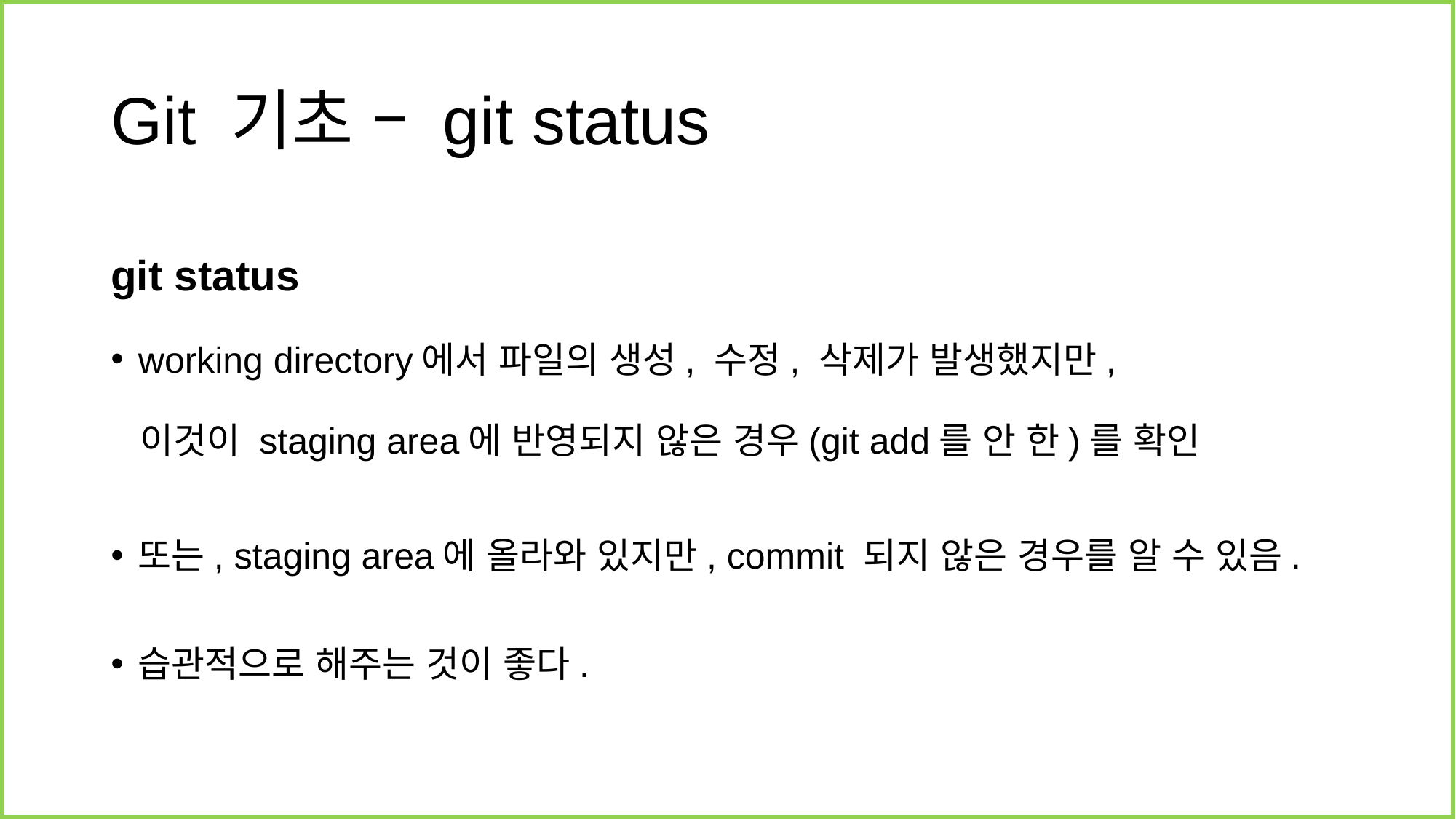

# Git 기초 – git status
git status
working directory에서 파일의 생성, 수정, 삭제가 발생했지만,
  이것이 staging area에 반영되지 않은 경우(git add를 안 한)를 확인

또는, staging area에 올라와 있지만, commit 되지 않은 경우를 알 수 있음.

습관적으로 해주는 것이 좋다.